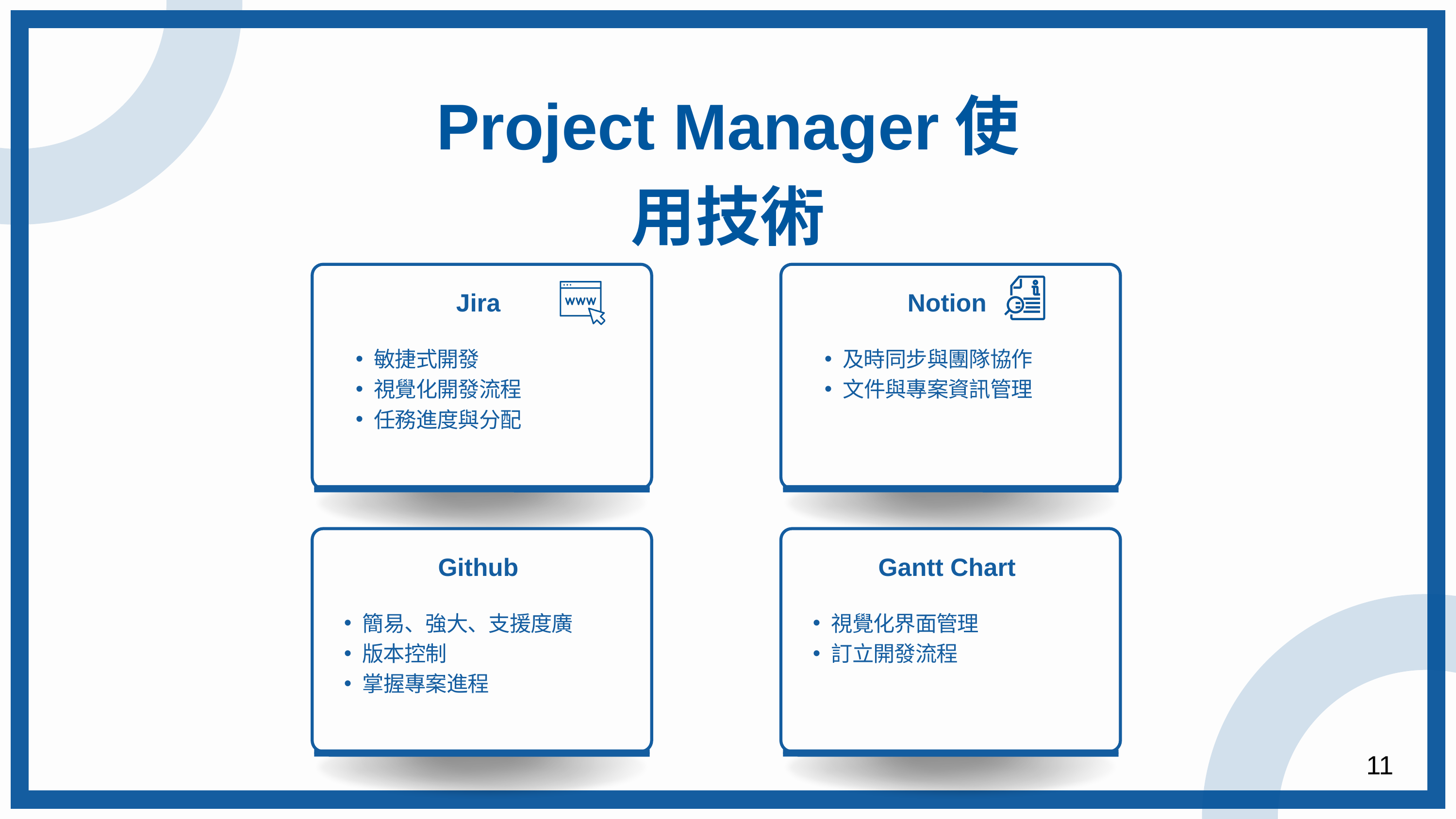

Project Manager使用技術

Jira
敏捷式開發
視覺化開發流程
任務進度與分配

Notion
及時同步與團隊協作
文件與專案資訊管理

Github
簡易、強大、支援度廣
版本控制
掌握專案進程

Gantt Chart
視覺化界面管理
訂立開發流程

11